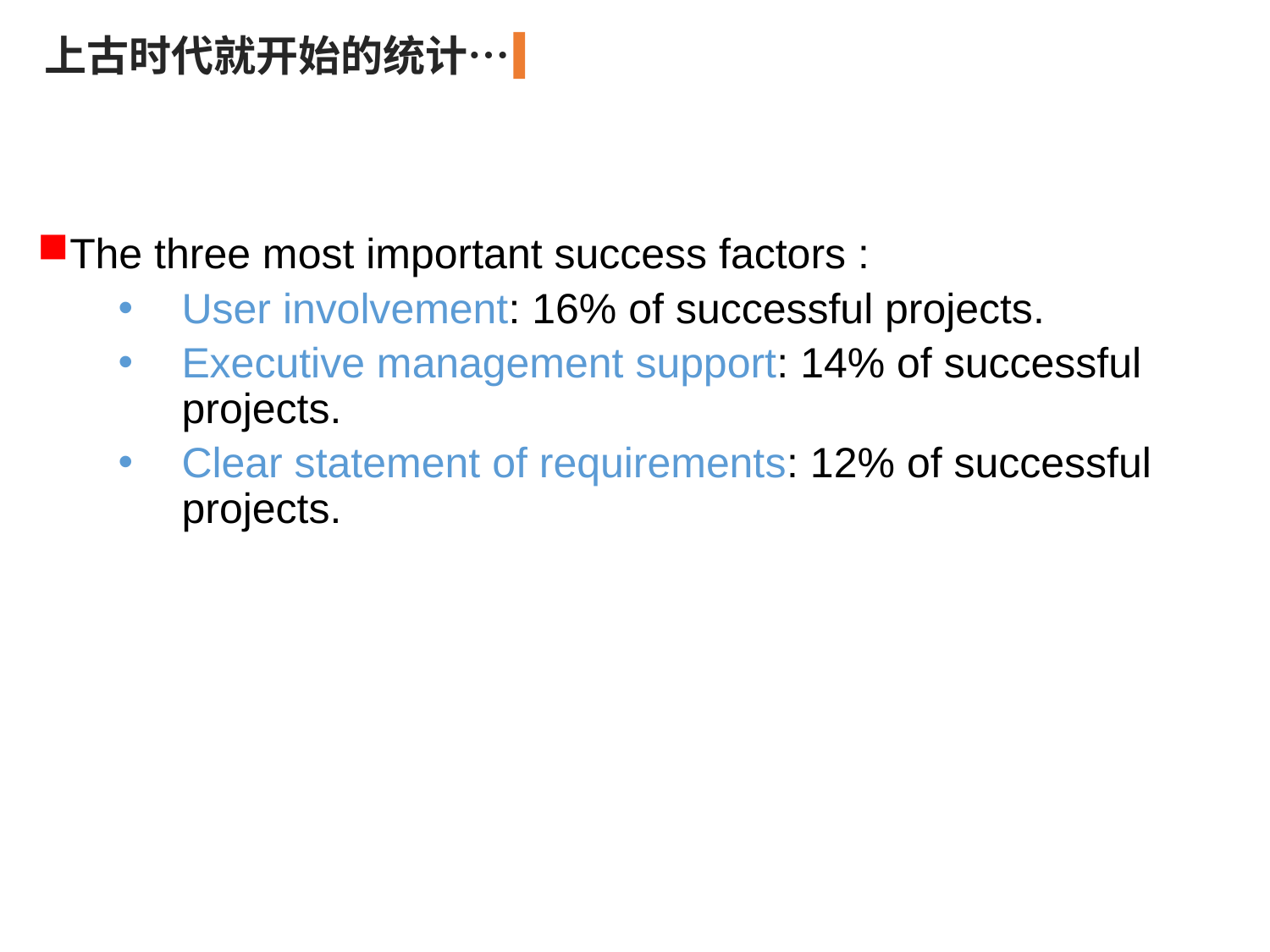

上古时代就开始的统计…

The three most important success factors :
User involvement: 16% of successful projects.
Executive management support: 14% of successful projects.
Clear statement of requirements: 12% of successful projects.